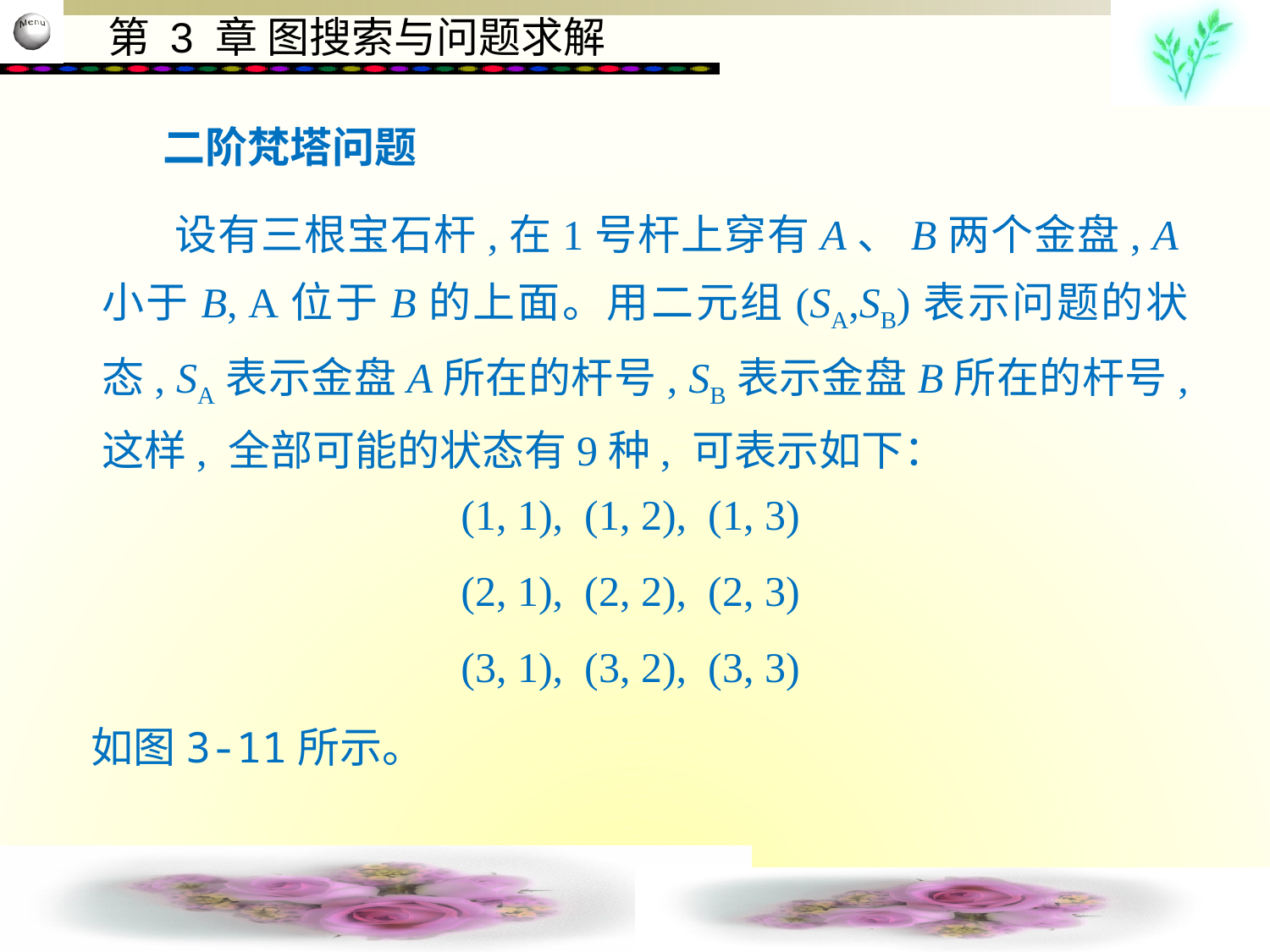

二阶梵塔问题
      设有三根宝石杆,在1号杆上穿有A、B两个金盘, A小于B, A位于B的上面。用二元组(SA,SB)表示问题的状态, SA表示金盘A所在的杆号, SB表示金盘B所在的杆号, 这样, 全部可能的状态有9种, 可表示如下：
(1, 1),  (1, 2),  (1, 3)
(2, 1),  (2, 2),  (2, 3)
(3, 1),  (3, 2),  (3, 3)
如图3-11所示。